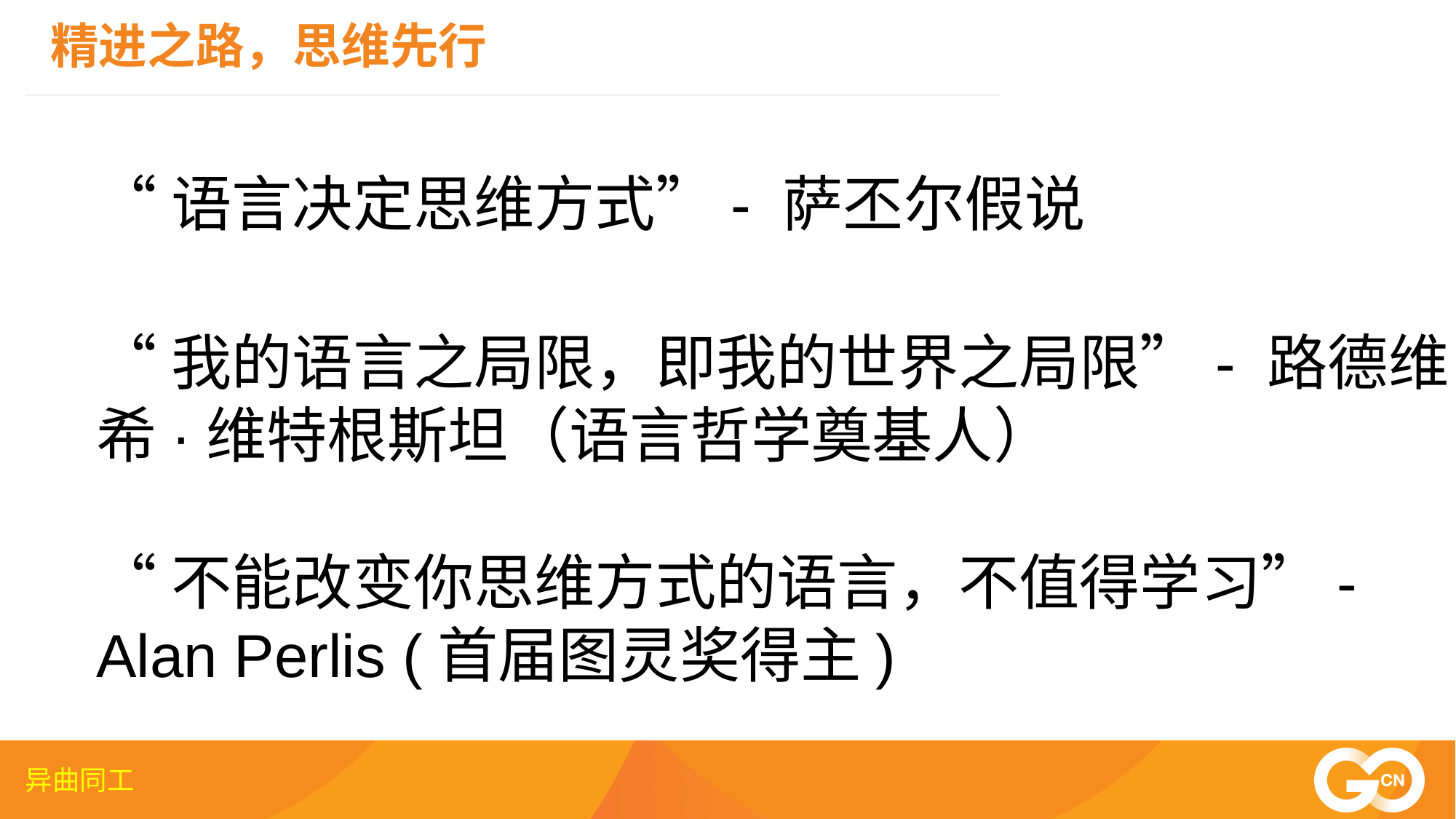

精进之路，思维先行
“语言决定思维方式”- 萨丕尔假说
“我的语言之局限，即我的世界之局限”- 路德维希·维特根斯坦（语言哲学奠基人）

“不能改变你思维方式的语言，不值得学习”- Alan Perlis (首届图灵奖得主)
异曲同工